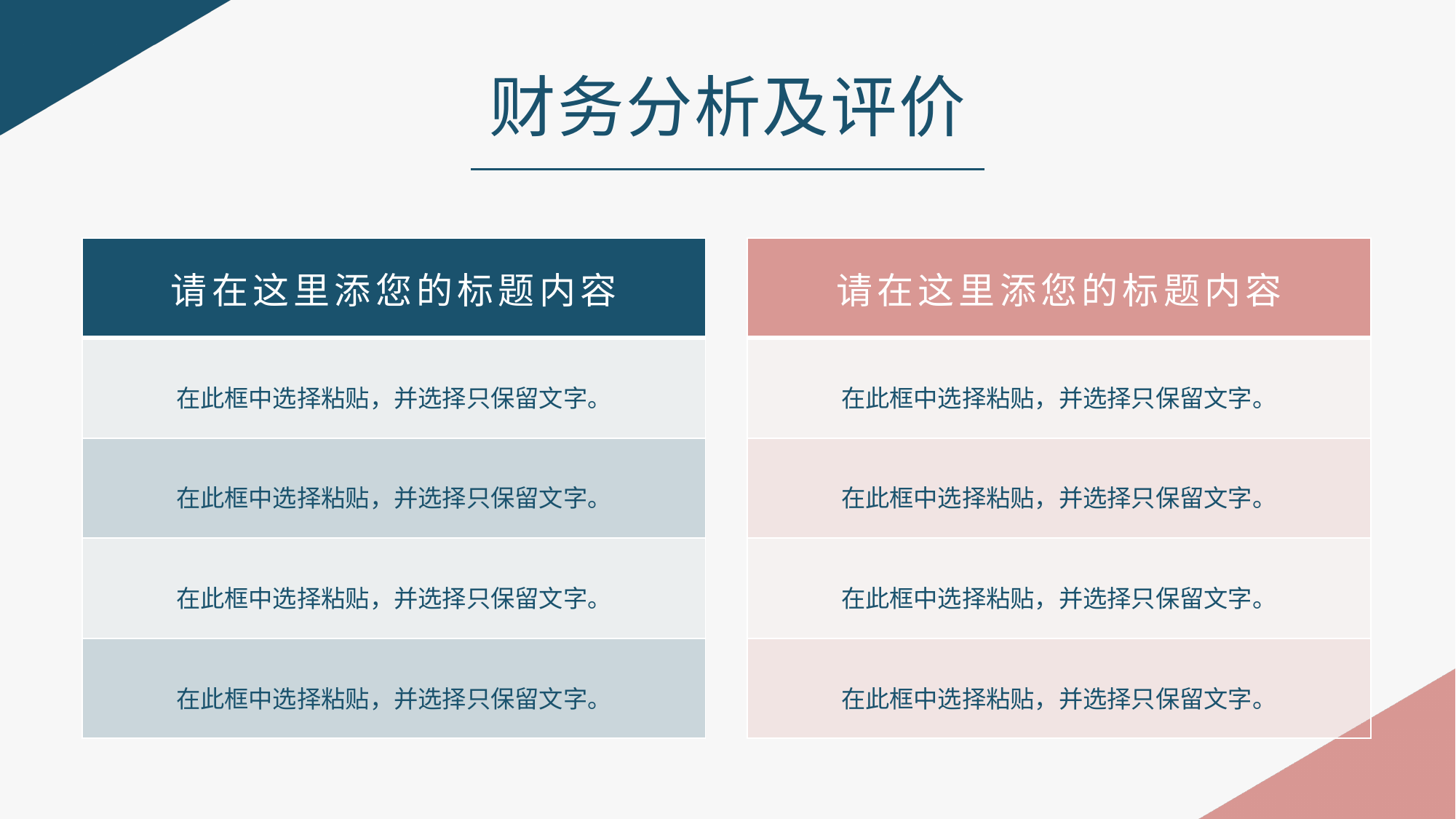

财务分析及评价
| 请在这里添您的标题内容 |
| --- |
| 在此框中选择粘贴，并选择只保留文字。 |
| 在此框中选择粘贴，并选择只保留文字。 |
| 在此框中选择粘贴，并选择只保留文字。 |
| 在此框中选择粘贴，并选择只保留文字。 |
| 请在这里添您的标题内容 |
| --- |
| 在此框中选择粘贴，并选择只保留文字。 |
| 在此框中选择粘贴，并选择只保留文字。 |
| 在此框中选择粘贴，并选择只保留文字。 |
| 在此框中选择粘贴，并选择只保留文字。 |